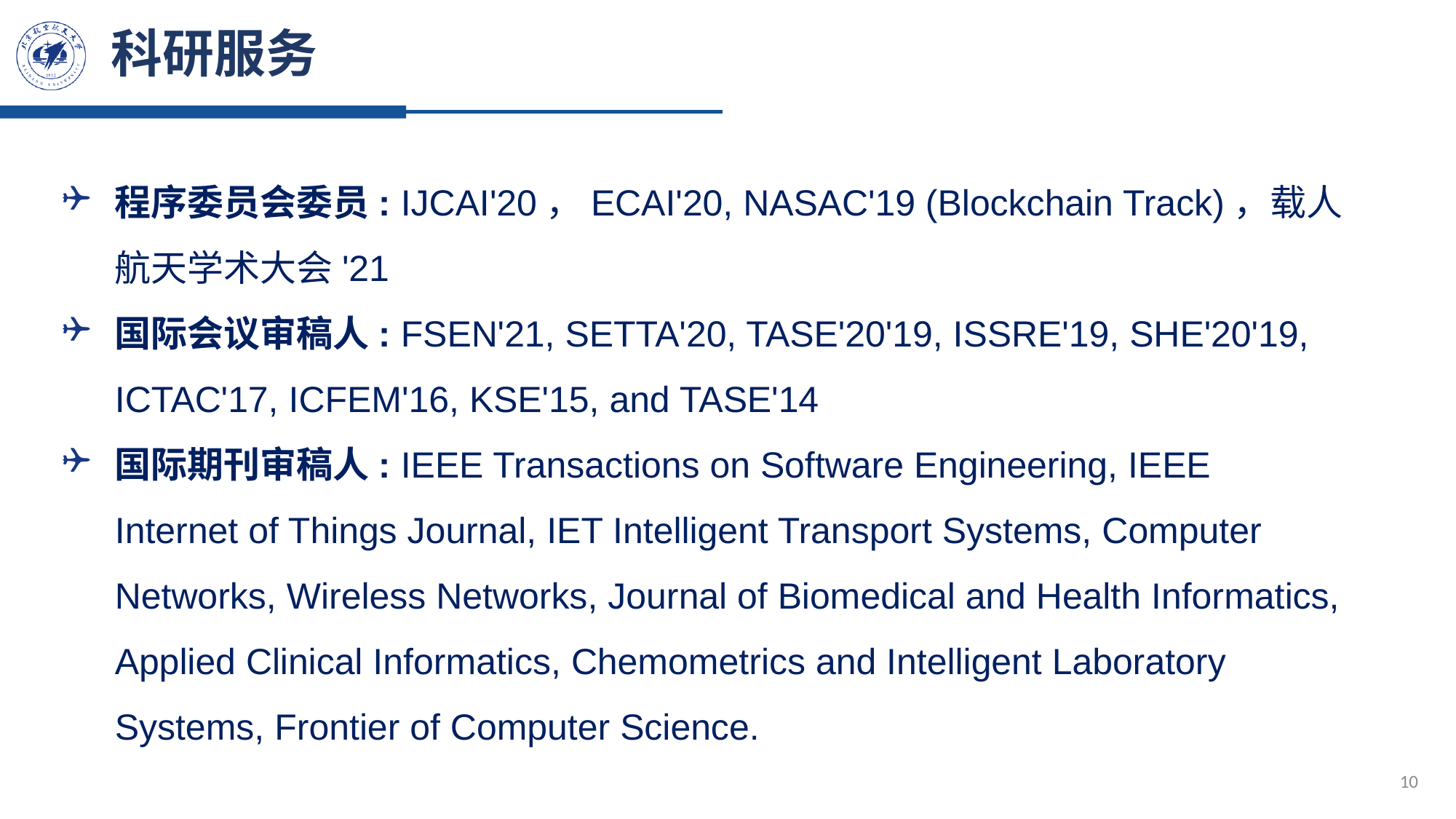

# 科研服务
程序委员会委员: IJCAI'20，ECAI'20, NASAC'19 (Blockchain Track)，载人航天学术大会'21
国际会议审稿人: FSEN'21, SETTA'20, TASE'20'19, ISSRE'19, SHE'20'19, ICTAC'17, ICFEM'16, KSE'15, and TASE'14
国际期刊审稿人: IEEE Transactions on Software Engineering, IEEE Internet of Things Journal, IET Intelligent Transport Systems, Computer Networks, Wireless Networks, Journal of Biomedical and Health Informatics, Applied Clinical Informatics, Chemometrics and Intelligent Laboratory Systems, Frontier of Computer Science.

10